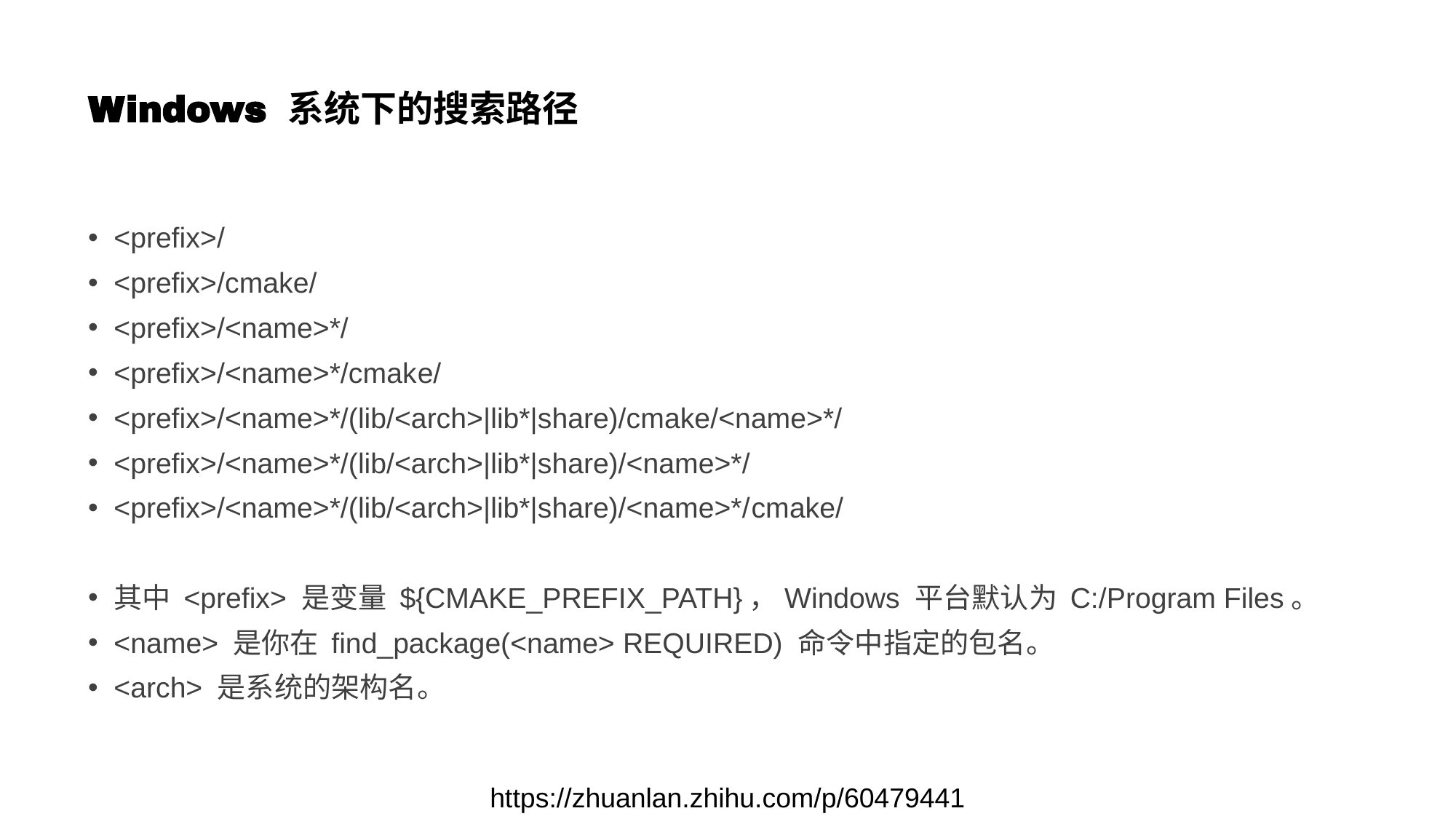

# Windows 系统下的搜索路径
<prefix>/
<prefix>/cmake/
<prefix>/<name>*/
<prefix>/<name>*/cmake/
<prefix>/<name>*/(lib/<arch>|lib*|share)/cmake/<name>*/
<prefix>/<name>*/(lib/<arch>|lib*|share)/<name>*/
<prefix>/<name>*/(lib/<arch>|lib*|share)/<name>*/cmake/

其中 <prefix> 是变量 ${CMAKE_PREFIX_PATH}，Windows 平台默认为 C:/Program Files。
<name> 是你在 find_package(<name> REQUIRED) 命令中指定的包名。
<arch> 是系统的架构名。
https://zhuanlan.zhihu.com/p/60479441